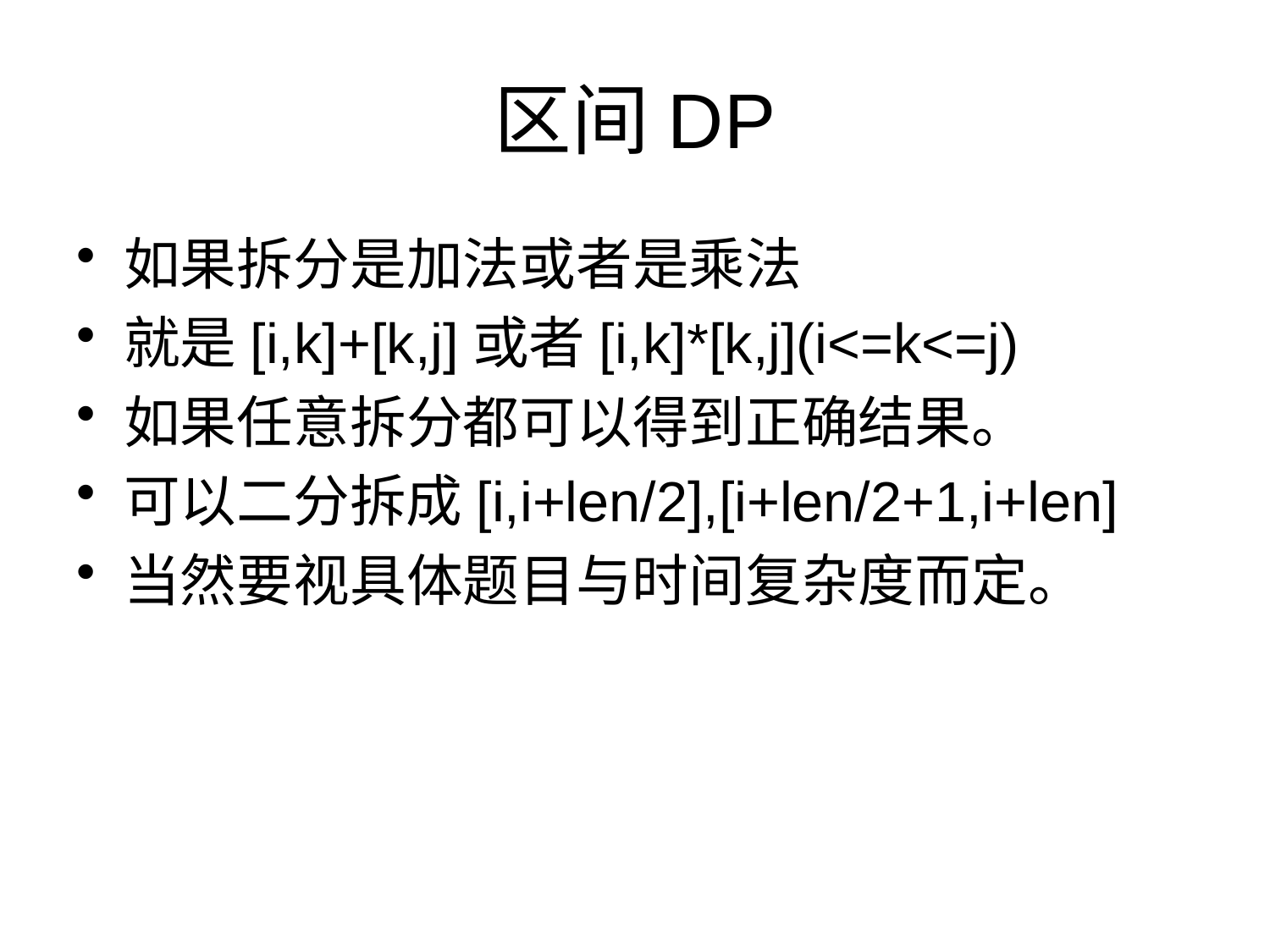

# 区间DP
如果拆分是加法或者是乘法
就是[i,k]+[k,j]或者[i,k]*[k,j](i<=k<=j)
如果任意拆分都可以得到正确结果。
可以二分拆成[i,i+len/2],[i+len/2+1,i+len]
当然要视具体题目与时间复杂度而定。